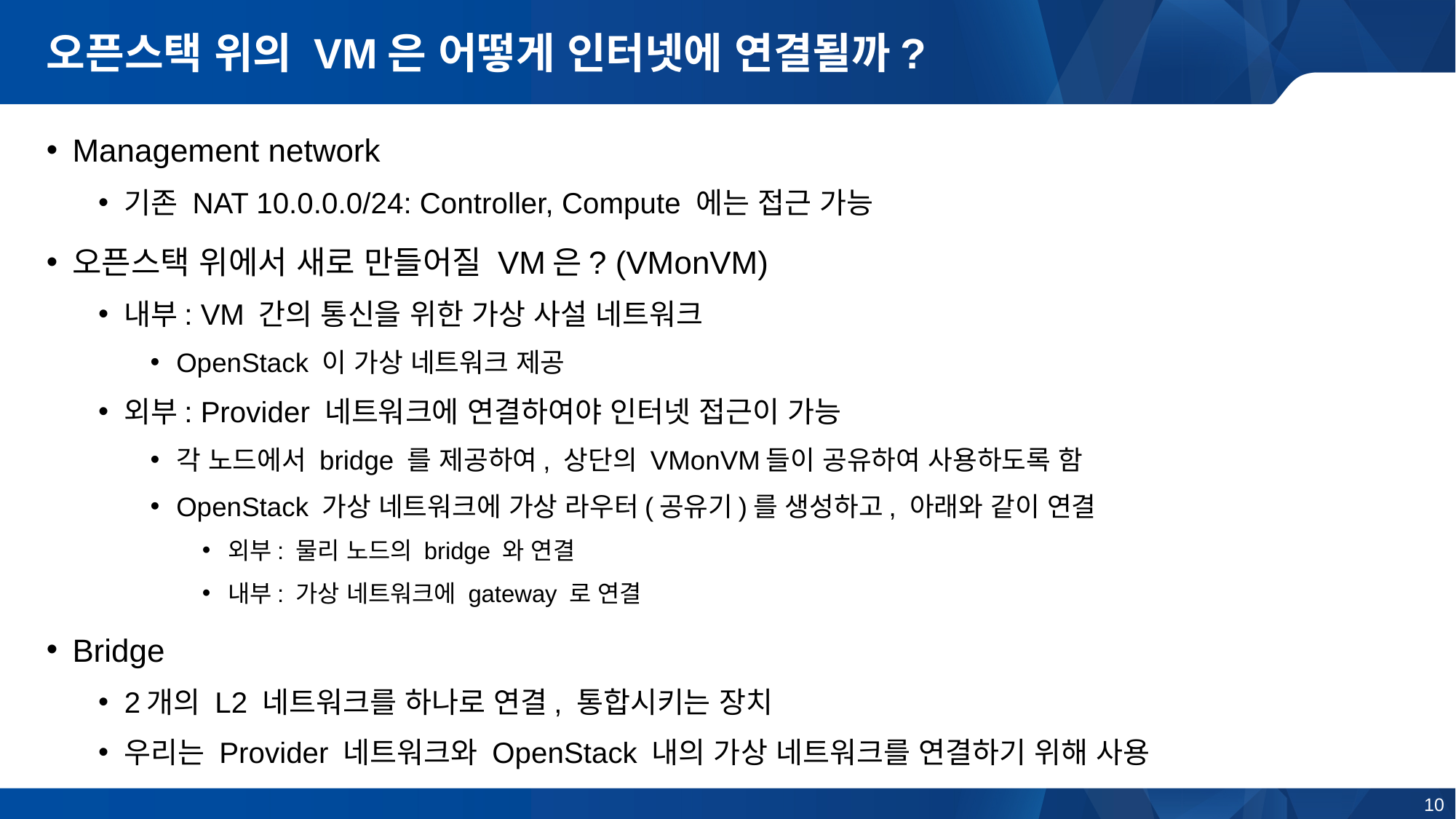

# 오픈스택 위의 VM은 어떻게 인터넷에 연결될까?
Management network
기존 NAT 10.0.0.0/24: Controller, Compute 에는 접근 가능
오픈스택 위에서 새로 만들어질 VM은? (VMonVM)
내부: VM 간의 통신을 위한 가상 사설 네트워크
OpenStack 이 가상 네트워크 제공
외부: Provider 네트워크에 연결하여야 인터넷 접근이 가능
각 노드에서 bridge 를 제공하여, 상단의 VMonVM들이 공유하여 사용하도록 함
OpenStack 가상 네트워크에 가상 라우터(공유기)를 생성하고, 아래와 같이 연결
외부: 물리 노드의 bridge 와 연결
내부: 가상 네트워크에 gateway 로 연결
Bridge
2개의 L2 네트워크를 하나로 연결, 통합시키는 장치
우리는 Provider 네트워크와 OpenStack 내의 가상 네트워크를 연결하기 위해 사용

10